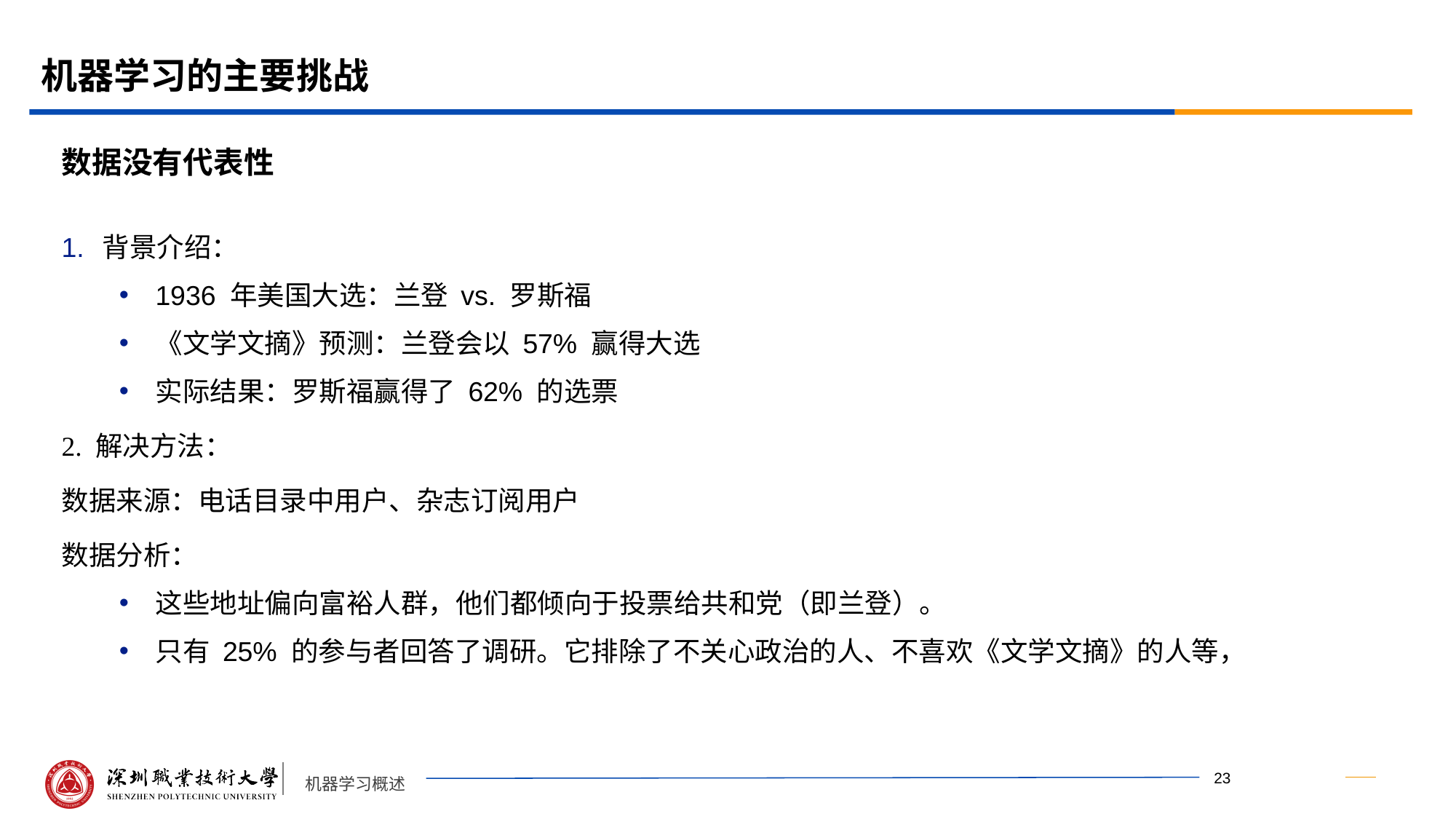

# 机器学习的主要挑战
数据没有代表性
背景介绍：
1936 年美国大选：兰登 vs. 罗斯福
《文学文摘》预测：兰登会以 57% 赢得大选
实际结果：罗斯福赢得了 62% 的选票
2. 解决方法：
数据来源：电话目录中用户、杂志订阅用户
数据分析：
这些地址偏向富裕人群，他们都倾向于投票给共和党（即兰登）。
只有 25% 的参与者回答了调研。它排除了不关心政治的人、不喜欢《文学文摘》的人等，